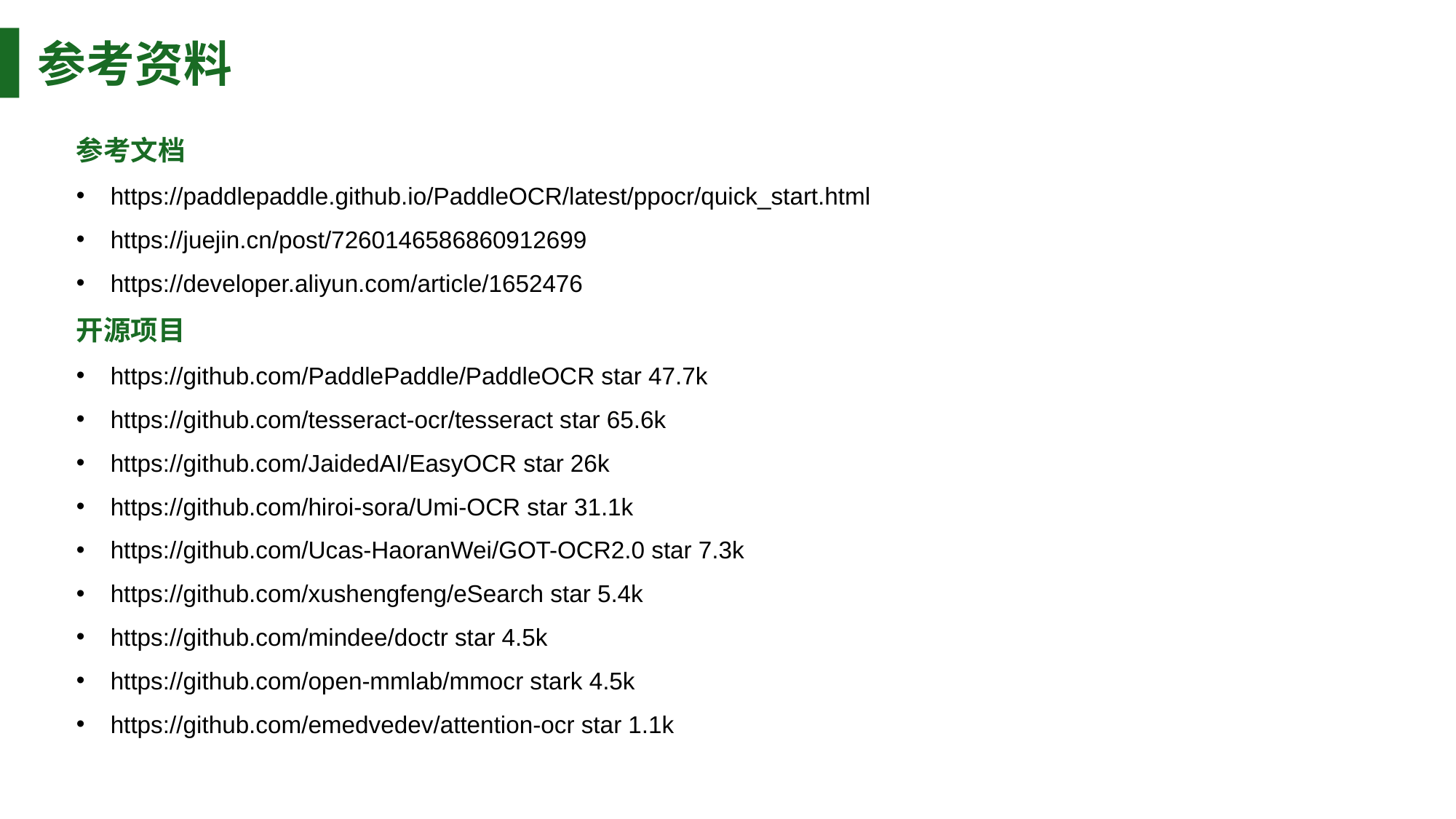

参考资料
参考文档
https://paddlepaddle.github.io/PaddleOCR/latest/ppocr/quick_start.html
https://juejin.cn/post/7260146586860912699
https://developer.aliyun.com/article/1652476
开源项目
https://github.com/PaddlePaddle/PaddleOCR star 47.7k
https://github.com/tesseract-ocr/tesseract star 65.6k
https://github.com/JaidedAI/EasyOCR star 26k
https://github.com/hiroi-sora/Umi-OCR star 31.1k
https://github.com/Ucas-HaoranWei/GOT-OCR2.0 star 7.3k
https://github.com/xushengfeng/eSearch star 5.4k
https://github.com/mindee/doctr star 4.5k
https://github.com/open-mmlab/mmocr stark 4.5k
https://github.com/emedvedev/attention-ocr star 1.1k